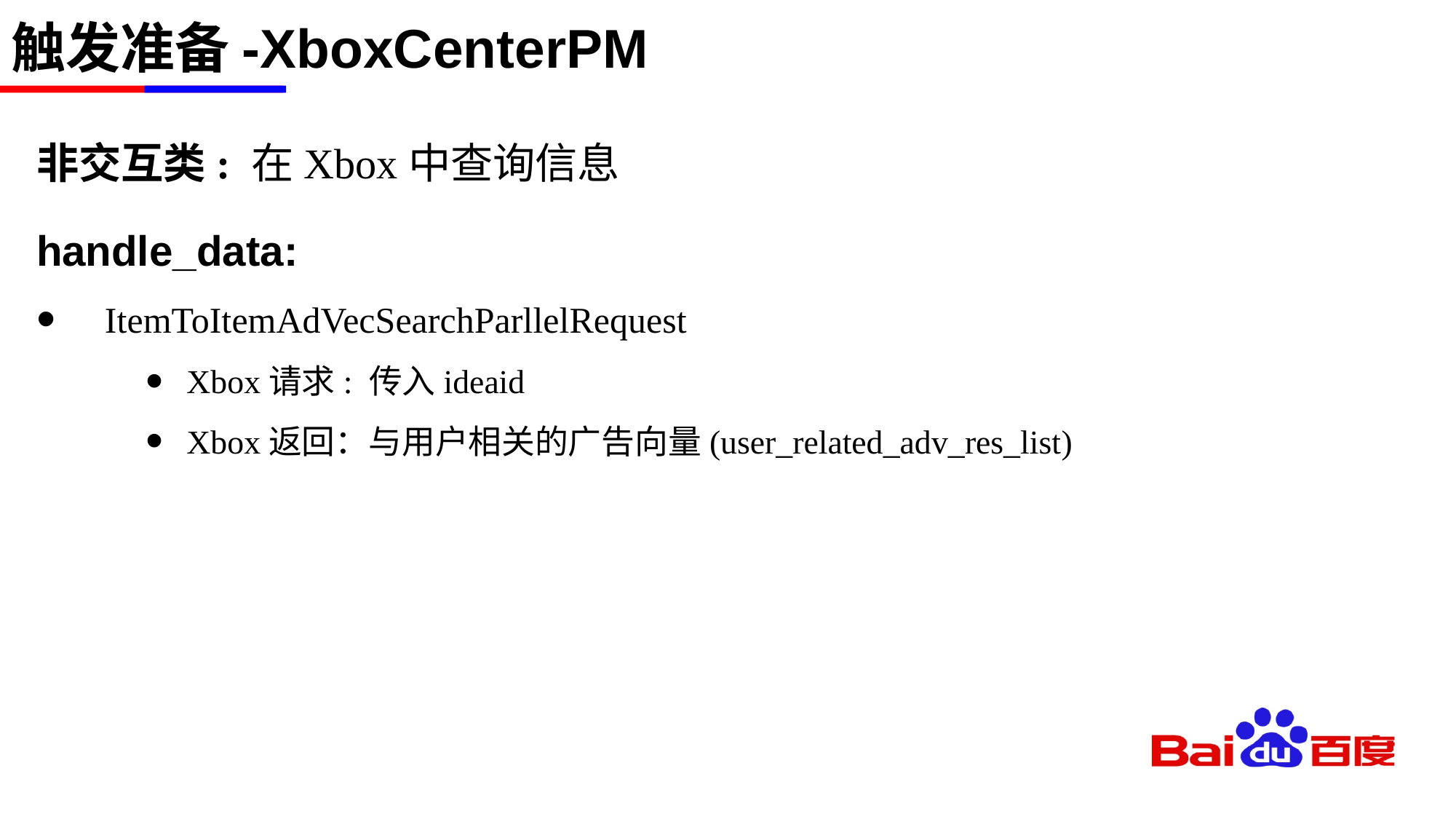

# 触发准备-XboxCenterPM
非交互类: 在Xbox中查询信息

handle_data:
   ItemToItemAdVecSearchParllelRequest
Xbox请求: 传入ideaid
Xbox返回：与用户相关的广告向量(user_related_adv_res_list)